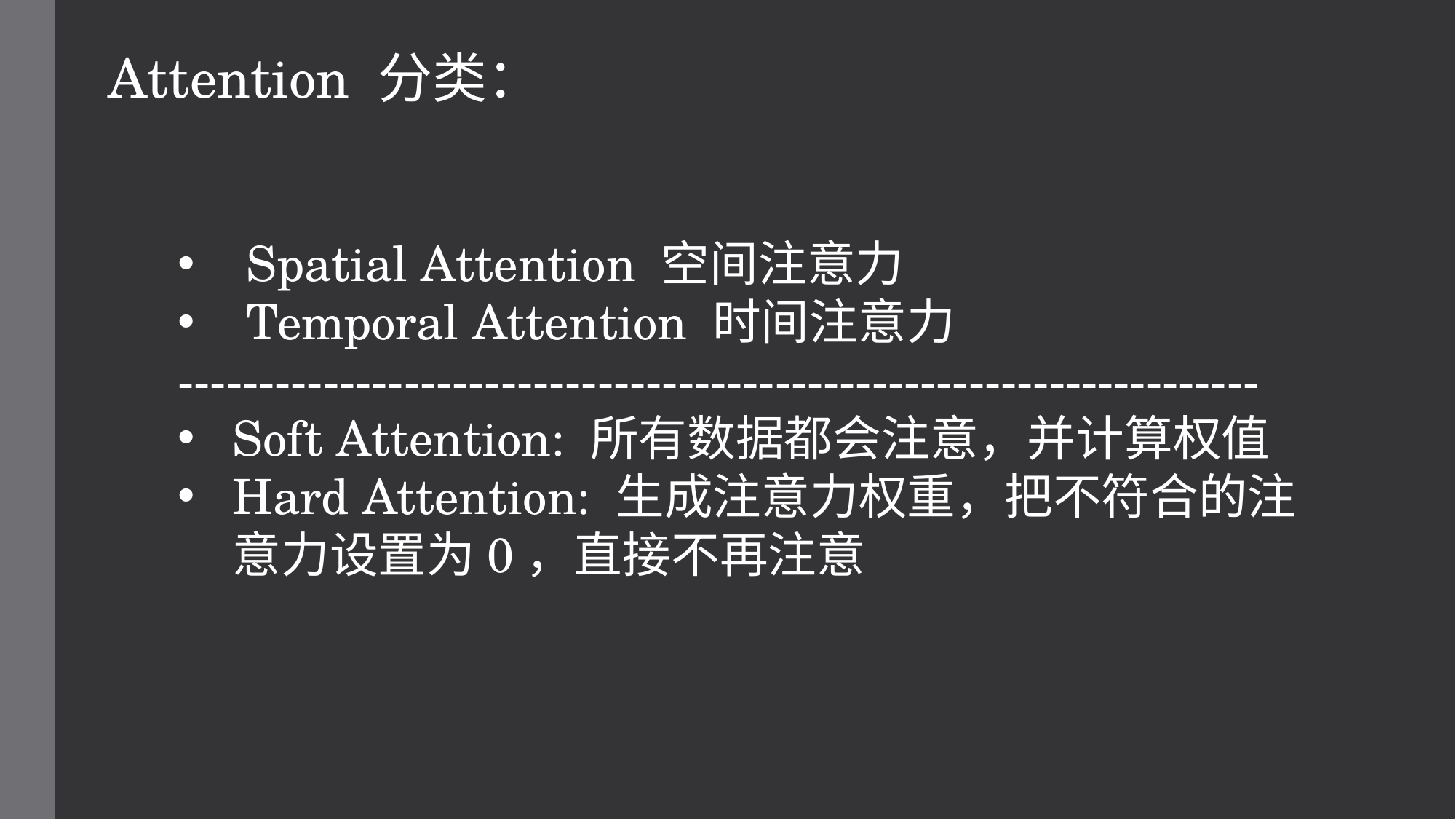

Attention 分类：
Spatial Attention 空间注意力
Temporal Attention 时间注意力
-------------------------------------------------------------------
Soft Attention: 所有数据都会注意，并计算权值
Hard Attention: 生成注意力权重，把不符合的注意力设置为0，直接不再注意